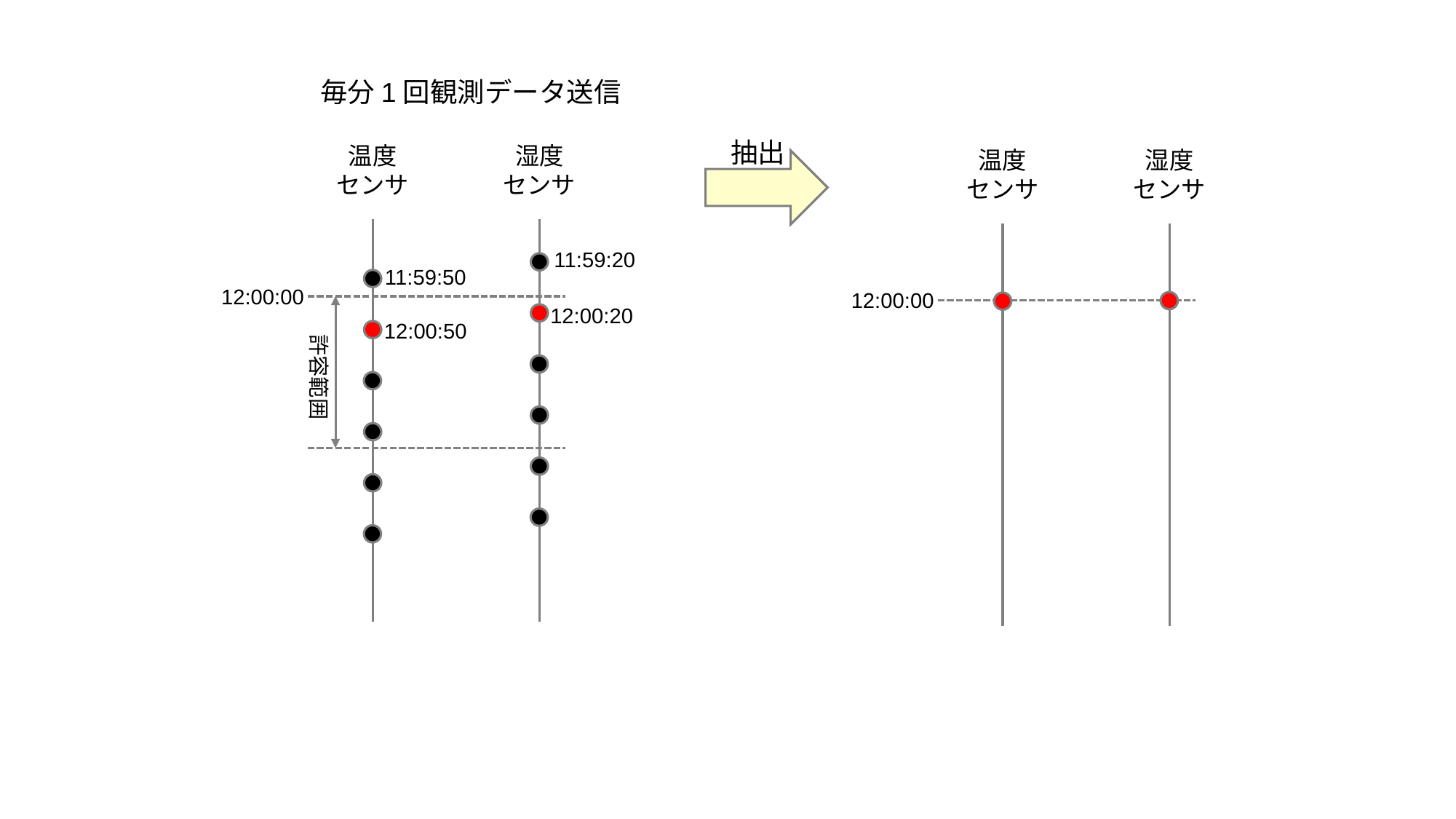

毎分1回観測データ送信
抽出
温度
センサ
湿度
センサ
温度
センサ
湿度
センサ

11:59:20

11:59:50

12:00:00
12:00:00

12:00:20

12:00:50

許容範囲